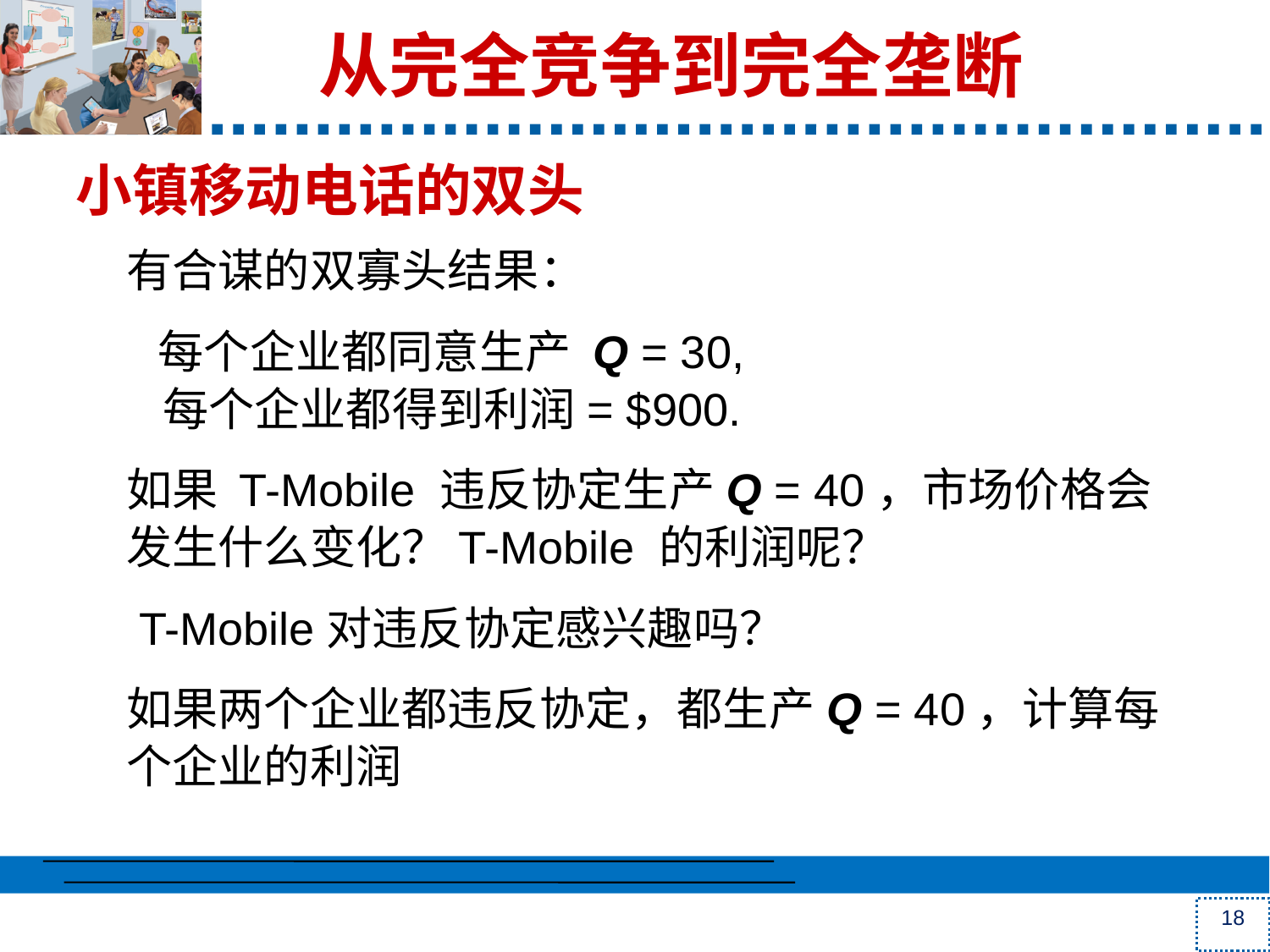

# 从完全竞争到完全垄断

小镇移动电话的双头
有合谋的双寡头结果：
  每个企业都同意生产 Q = 30,
  每个企业都得到利润= $900.
如果 T-Mobile 违反协定生产Q = 40，市场价格会发生什么变化？T-Mobile 的利润呢？
 T-Mobile对违反协定感兴趣吗？
如果两个企业都违反协定，都生产Q = 40，计算每个企业的利润

18